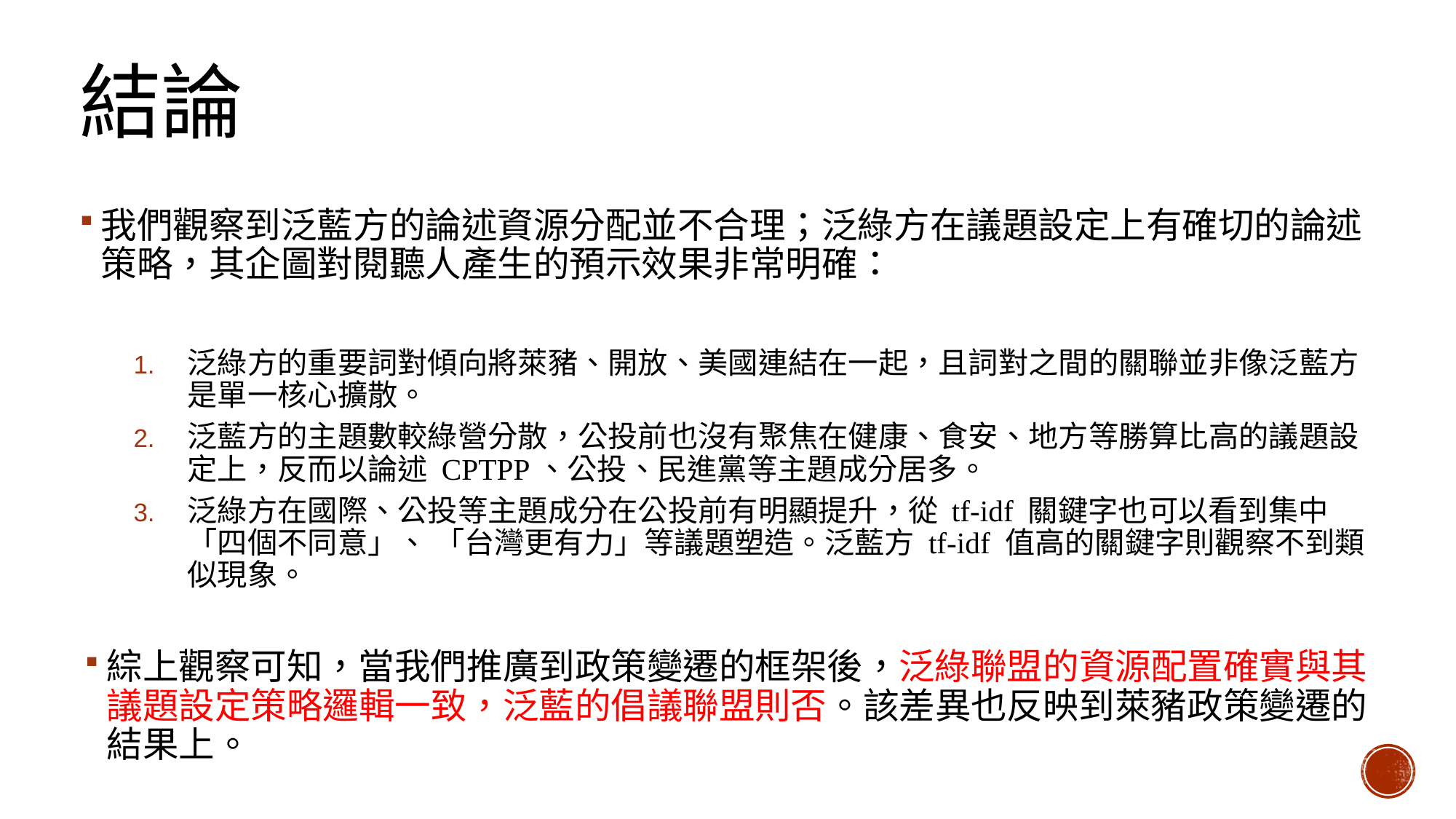

# 結論
我們觀察到泛藍方的論述資源分配並不合理；泛綠方在議題設定上有確切的論述策略，其企圖對閱聽人產生的預示效果非常明確：

泛綠方的重要詞對傾向將萊豬、開放、美國連結在一起，且詞對之間的關聯並非像泛藍方是單一核心擴散。
泛藍方的主題數較綠營分散，公投前也沒有聚焦在健康、食安、地方等勝算比高的議題設定上，反而以論述 CPTPP、公投、民進黨等主題成分居多。
泛綠方在國際、公投等主題成分在公投前有明顯提升，從 tf-idf 關鍵字也可以看到集中「四個不同意」、 「台灣更有力」等議題塑造。泛藍方 tf-idf 值高的關鍵字則觀察不到類似現象。

綜上觀察可知，當我們推廣到政策變遷的框架後，泛綠聯盟的資源配置確實與其議題設定策略邏輯一致，泛藍的倡議聯盟則否。該差異也反映到萊豬政策變遷的結果上。